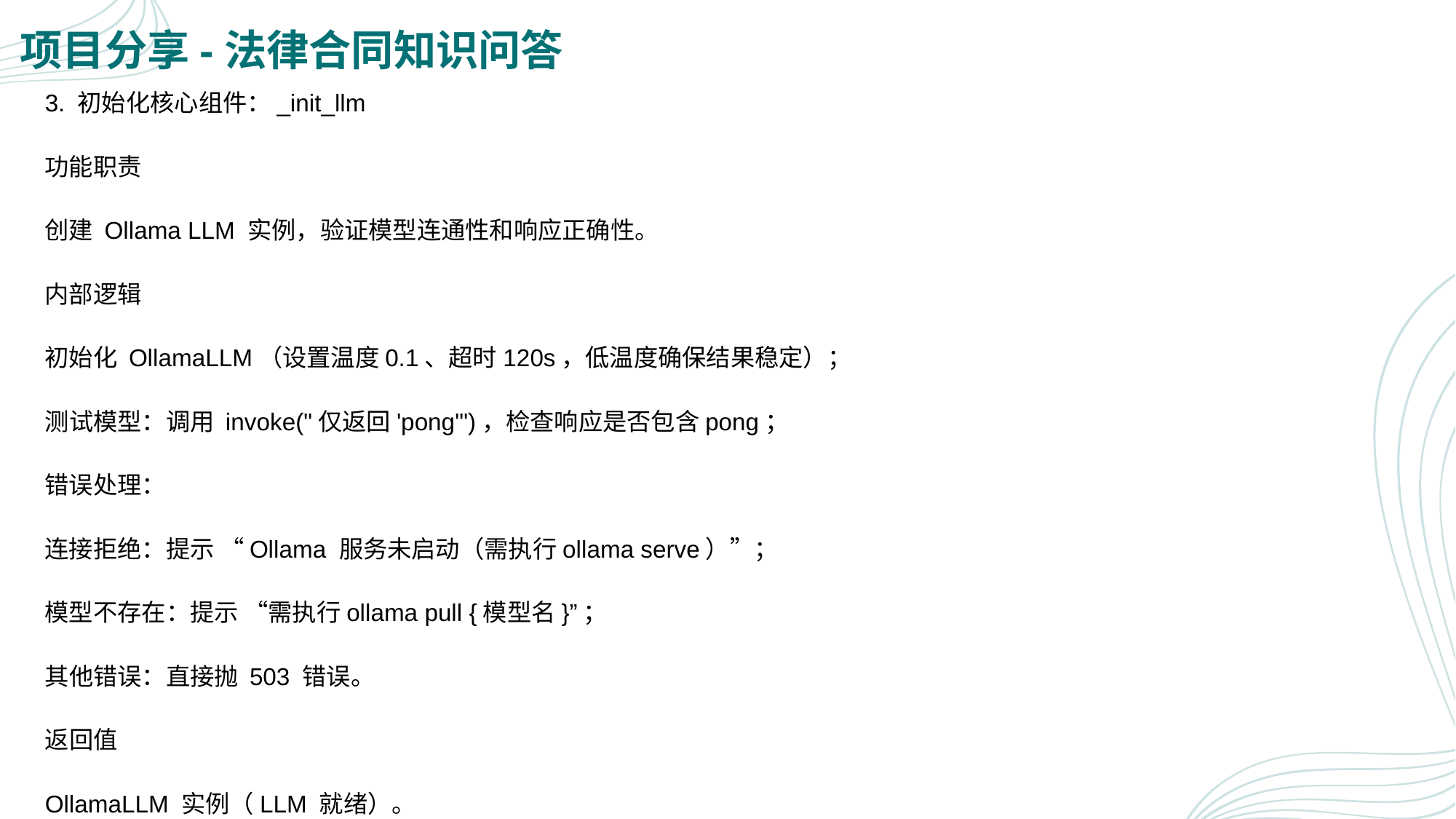

# 项目分享-法律合同知识问答
3. 初始化核心组件：_init_llm
功能职责
创建 Ollama LLM 实例，验证模型连通性和响应正确性。
内部逻辑
初始化 OllamaLLM（设置温度0.1、超时120s，低温度确保结果稳定）；
测试模型：调用 invoke("仅返回'pong'")，检查响应是否包含pong；
错误处理：
连接拒绝：提示 “Ollama 服务未启动（需执行ollama serve）”；
模型不存在：提示 “需执行ollama pull {模型名}”；
其他错误：直接抛 503 错误。
返回值
OllamaLLM 实例（LLM 就绪）。